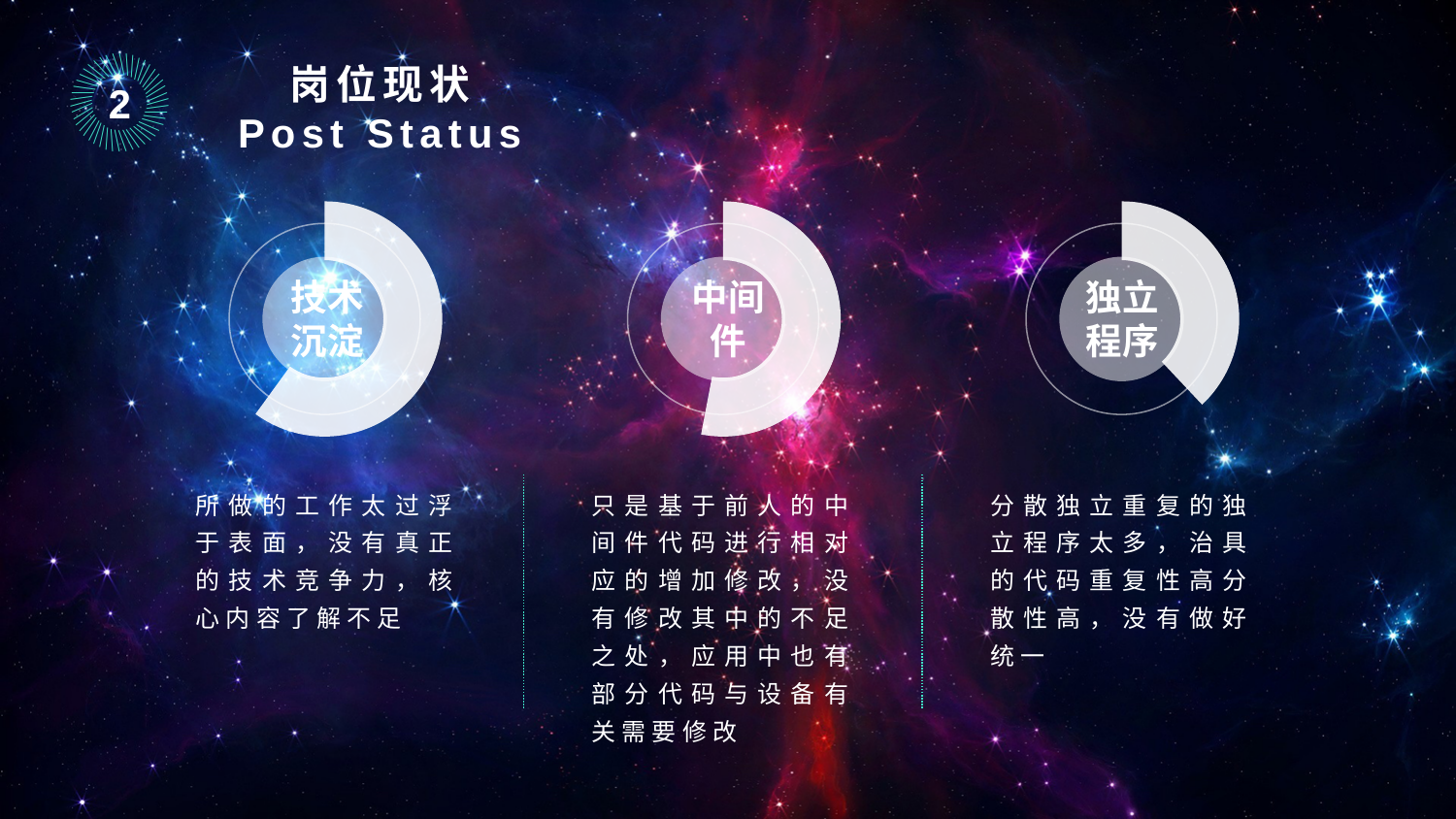

｜
｜
｜
｜
｜
｜
｜
｜
｜
｜
｜
｜
｜
｜
｜
｜
｜
｜
｜
｜
｜
｜
｜
｜
｜
｜
｜
｜
｜
｜
｜
｜
｜
｜
｜
｜
｜
｜
｜
｜
｜
｜
｜
｜
｜
｜
岗位现状
Post Status
2

### Chart

| Category | 销售额 |
|---|---|
| 第一季度 | 0.6 |
| 第二季度 | 0.4 |

技术沉淀

### Chart

| Category | 销售额 |
|---|---|
| 第一季度 | 0.53 |
| 第二季度 | 0.47 |

中间件

### Chart

| Category | 销售额 |
|---|---|
| 第一季度 | 0.38 |
| 第二季度 | 0.62 |

独立程序
所做的工作太过浮于表面，没有真正的技术竞争力，核心内容了解不足
只是基于前人的中间件代码进行相对应的增加修改，没有修改其中的不足之处，应用中也有部分代码与设备有关需要修改
分散独立重复的独立程序太多，治具的代码重复性高分散性高，没有做好统一